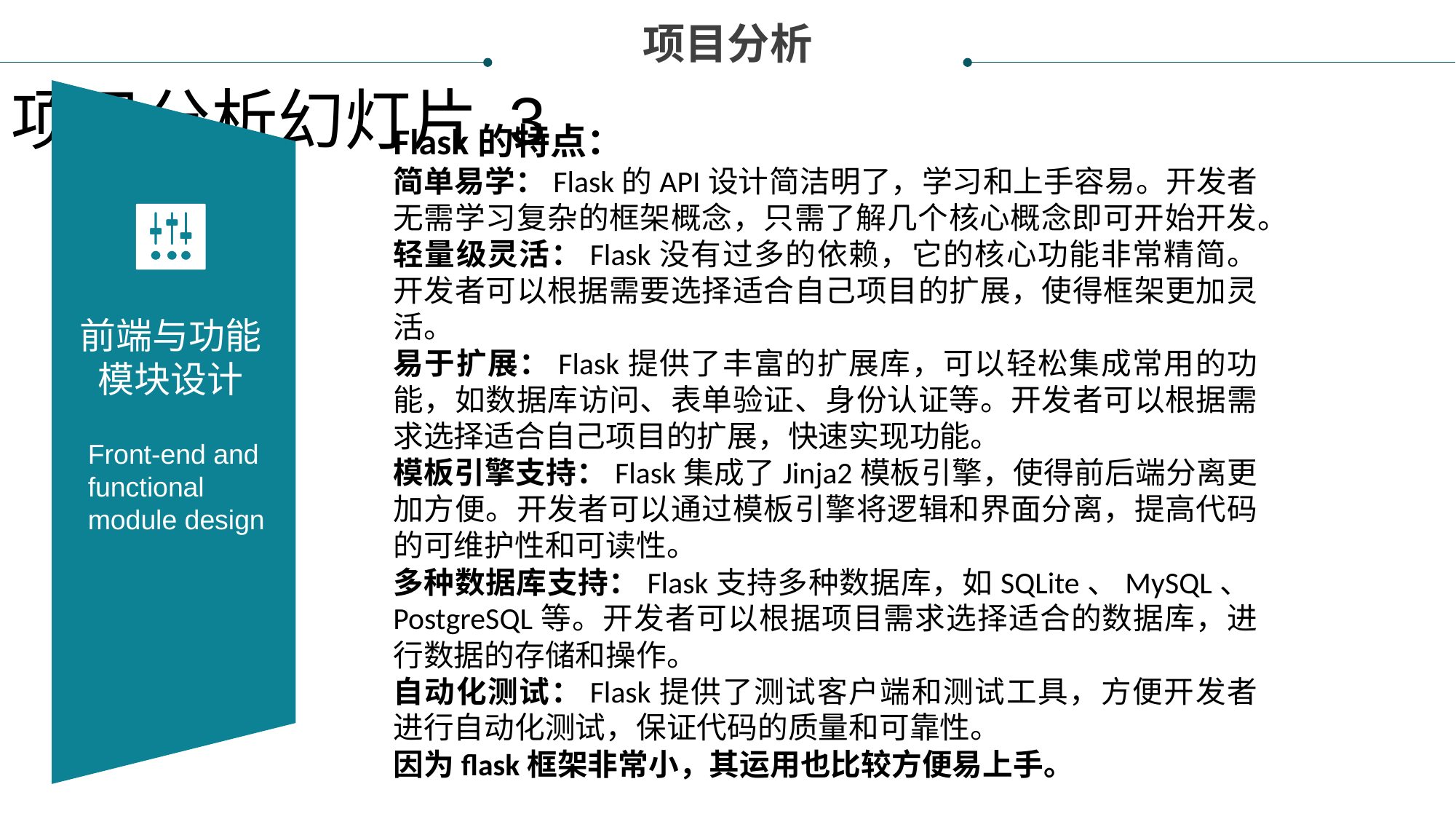

项目分析
项目分析幻灯片 3

前端与功能模块设计

Flask的特点：
简单易学：Flask的API设计简洁明了，学习和上手容易。开发者无需学习复杂的框架概念，只需了解几个核心概念即可开始开发。
轻量级灵活：Flask没有过多的依赖，它的核心功能非常精简。开发者可以根据需要选择适合自己项目的扩展，使得框架更加灵活。
易于扩展：Flask提供了丰富的扩展库，可以轻松集成常用的功能，如数据库访问、表单验证、身份认证等。开发者可以根据需求选择适合自己项目的扩展，快速实现功能。
模板引擎支持：Flask集成了Jinja2模板引擎，使得前后端分离更加方便。开发者可以通过模板引擎将逻辑和界面分离，提高代码的可维护性和可读性。
多种数据库支持：Flask支持多种数据库，如SQLite、MySQL、PostgreSQL等。开发者可以根据项目需求选择适合的数据库，进行数据的存储和操作。
自动化测试：Flask提供了测试客户端和测试工具，方便开发者进行自动化测试，保证代码的质量和可靠性。
因为flask框架非常小，其运用也比较方便易上手。

Front-end and functional module design